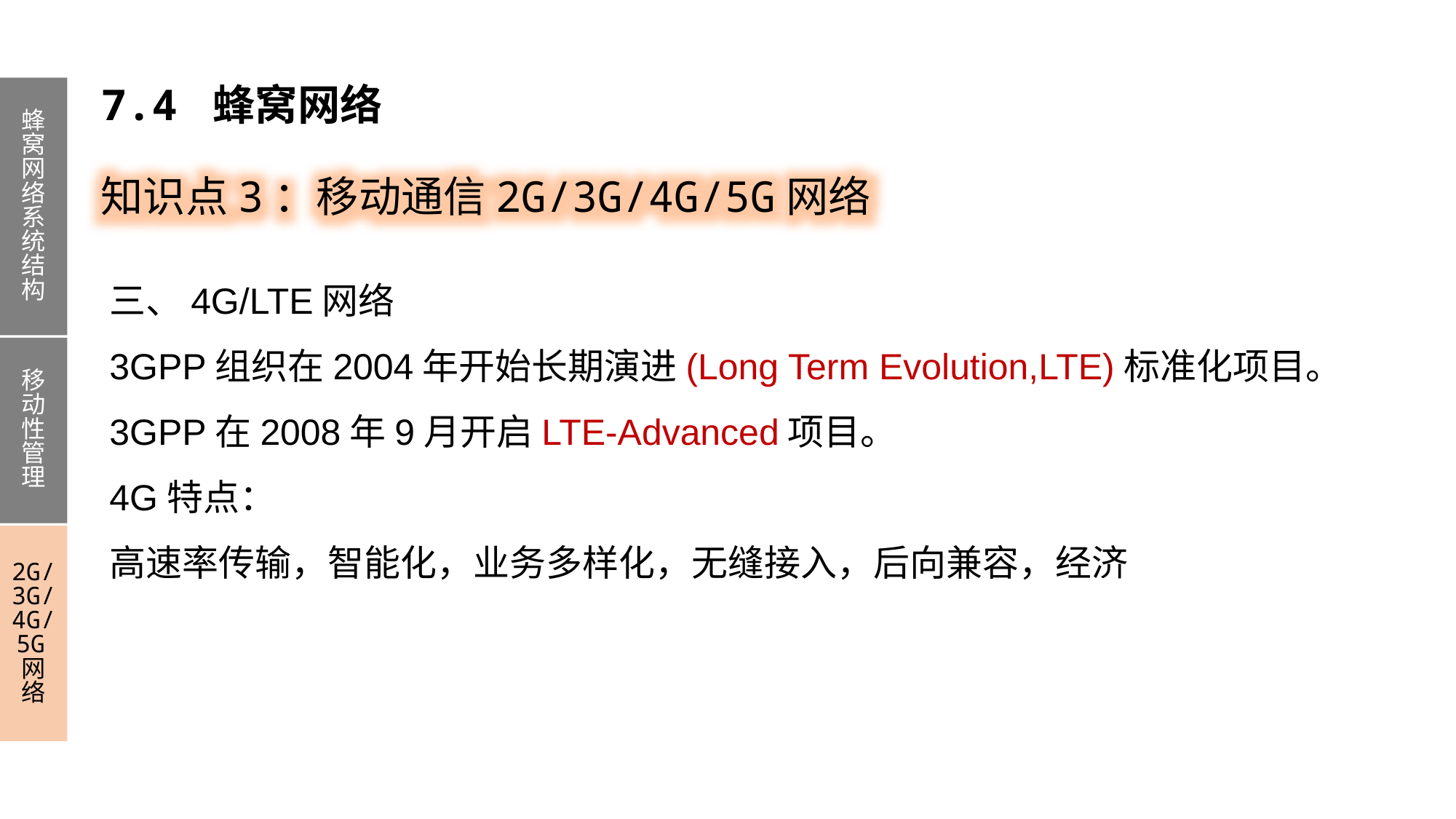

7.4 蜂窝网络
蜂窝网络系统结构
移动性管理
2G/3G/4G/5G网络
知识点3：移动通信2G/3G/4G/5G网络
三、4G/LTE网络
3GPP组织在2004年开始长期演进(Long Term Evolution,LTE)标准化项目。
3GPP在2008年9月开启LTE-Advanced项目。
4G特点：
高速率传输，智能化，业务多样化，无缝接入，后向兼容，经济